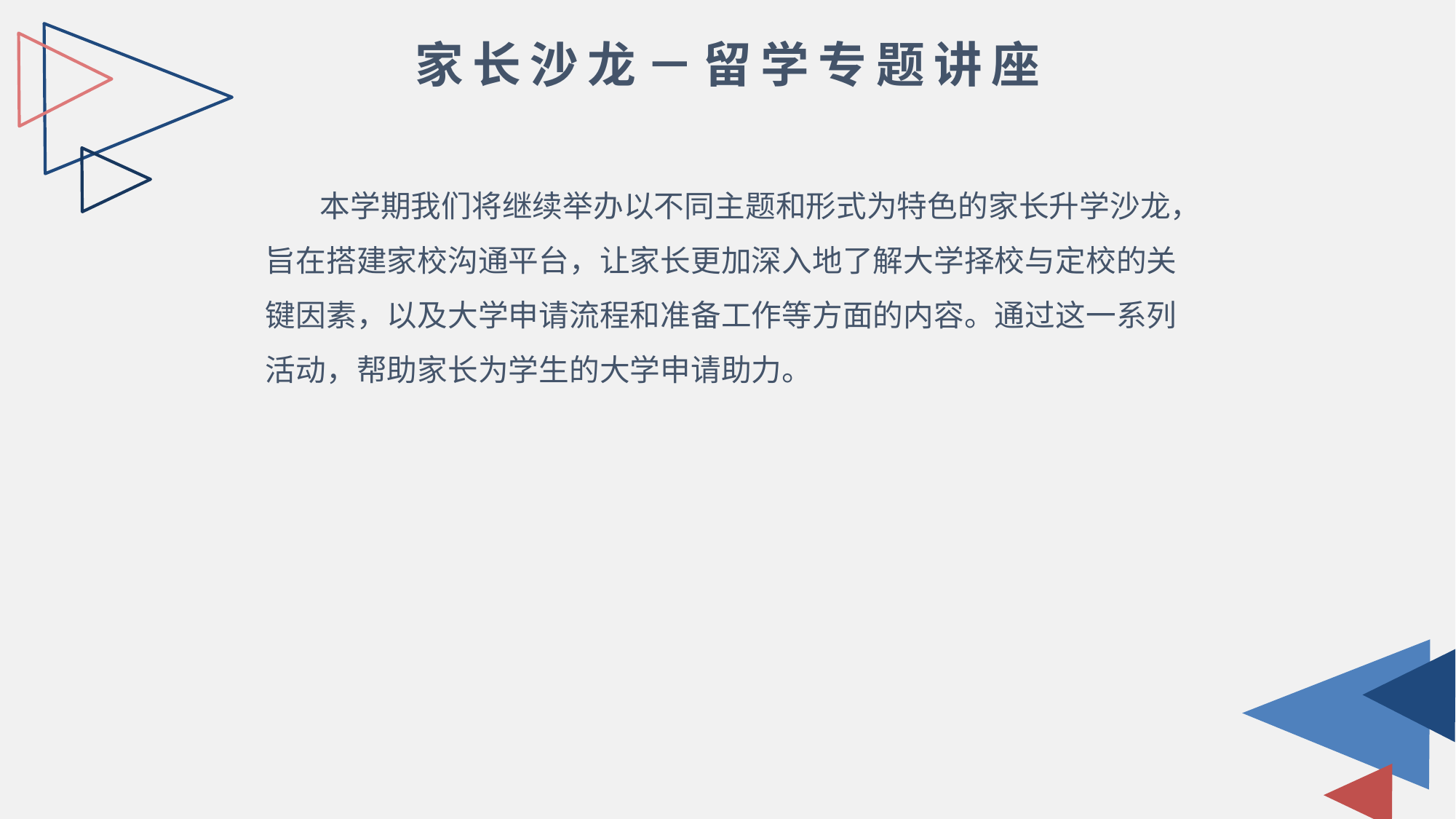

家长沙龙－留学专题讲座
       本学期我们将继续举办以不同主题和形式为特色的家长升学沙龙，旨在搭建家校沟通平台，让家长更加深入地了解大学择校与定校的关键因素，以及大学申请流程和准备工作等方面的内容。通过这一系列活动，帮助家长为学生的大学申请助力。